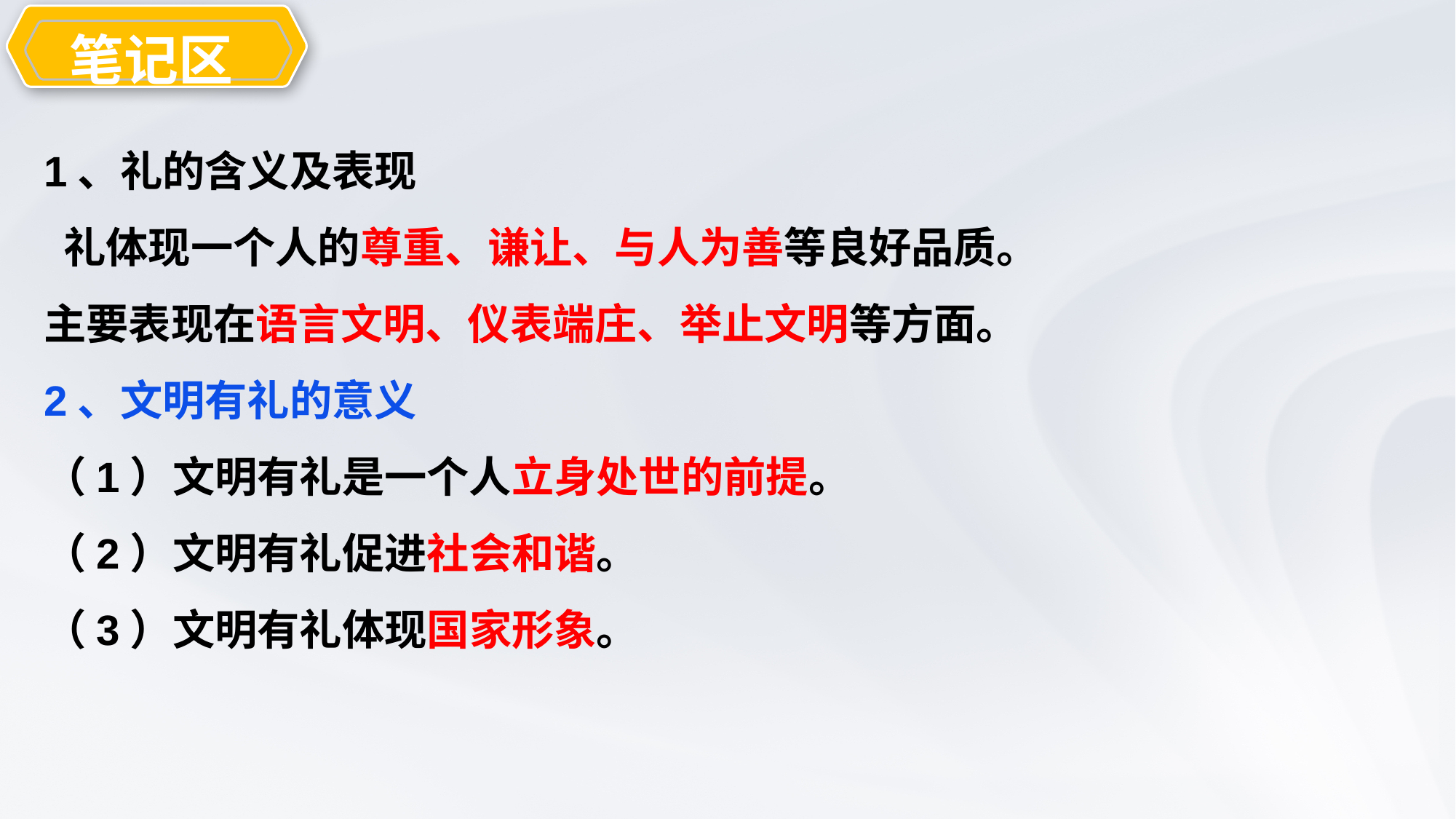

笔记区
教学目
1、礼的含义及表现
 礼体现一个人的尊重、谦让、与人为善等良好品质。
主要表现在语言文明、仪表端庄、举止文明等方面。
2、文明有礼的意义
（1）文明有礼是一个人立身处世的前提。
（2）文明有礼促进社会和谐。
（3）文明有礼体现国家形象。